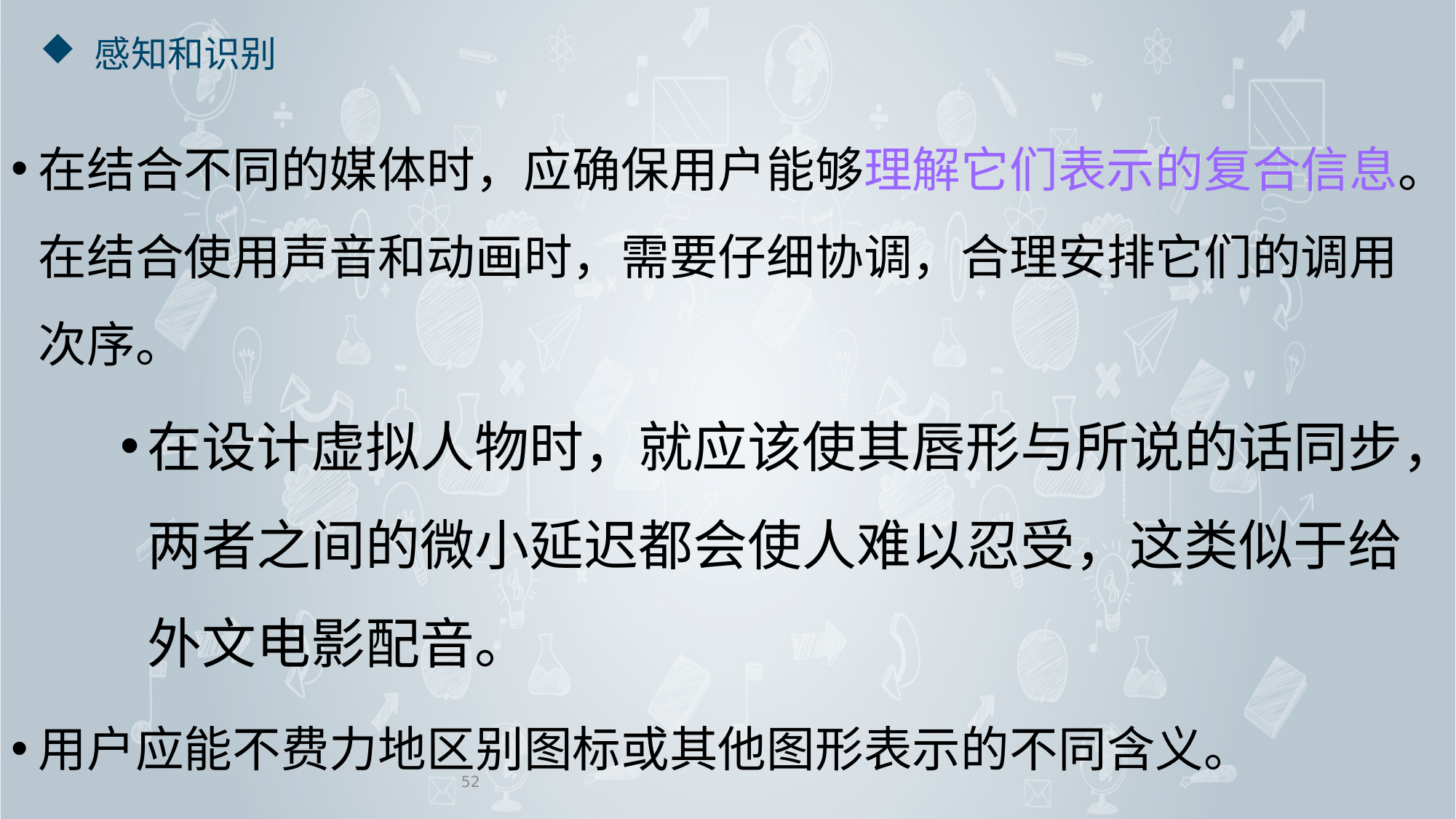

# 感知和识别
在结合不同的媒体时，应确保用户能够理解它们表示的复合信息。在结合使用声音和动画时，需要仔细协调，合理安排它们的调用次序。
在设计虚拟人物时，就应该使其唇形与所说的话同步，两者之间的微小延迟都会使人难以忍受，这类似于给外文电影配音。
用户应能不费力地区别图标或其他图形表示的不同含义。

52